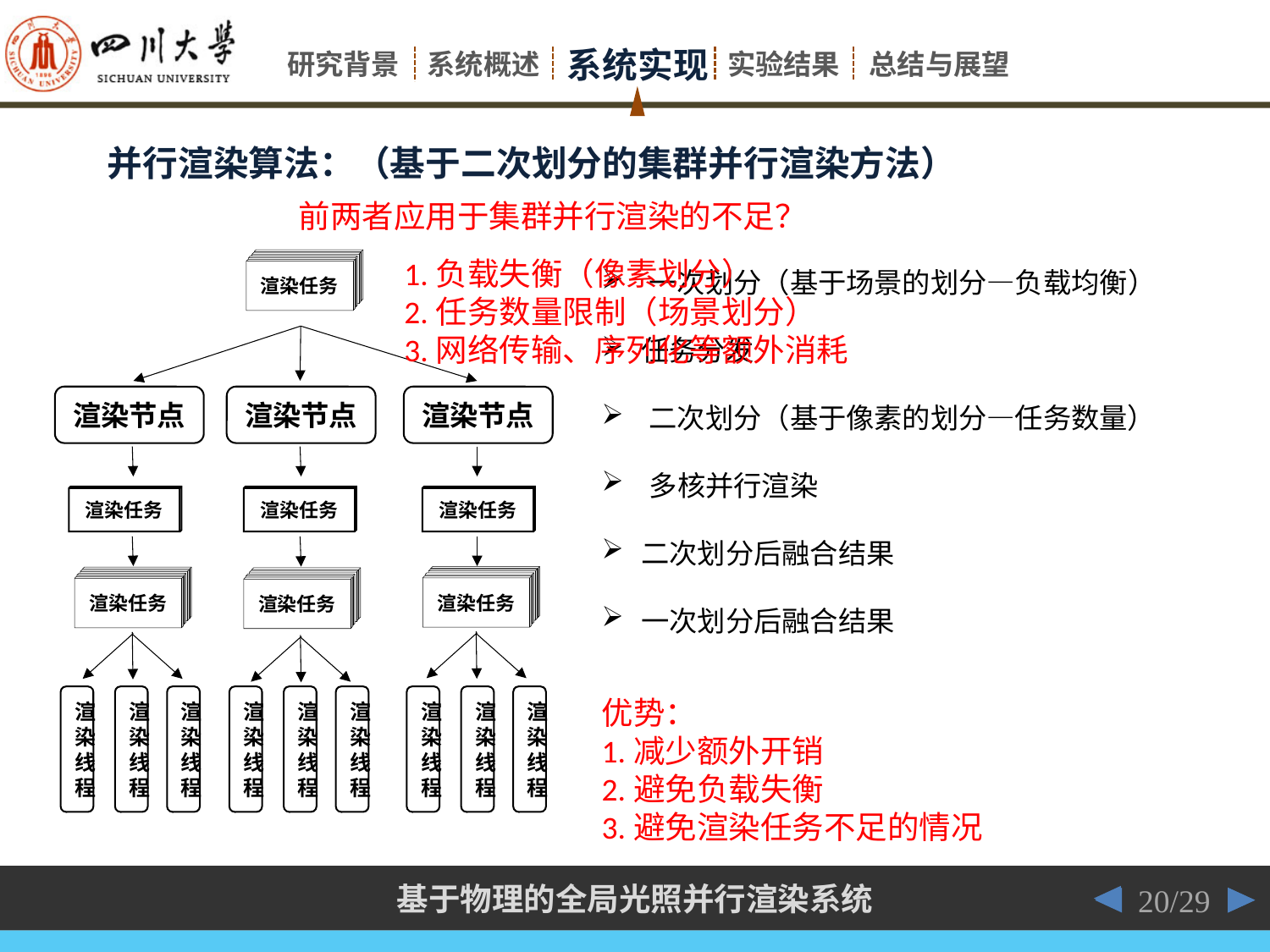

并行渲染算法：（基于二次划分的集群并行渲染方法）
前两者应用于集群并行渲染的不足？
1.负载失衡（像素划分）
2.任务数量限制（场景划分）
3.网络传输、序列化等额外消耗

渲染任务
一次划分（基于场景的划分—负载均衡）

任务分发

二次划分（基于像素的划分—任务数量）

多核并行渲染

二次划分后融合结果

一次划分后融合结果
渲染节点
渲染节点
渲染节点
渲染任务
渲染任务
渲染任务

渲染任务

渲染任务

渲染任务
渲染线程
渲染线程
渲染线程
渲染线程
渲染线程
渲染线程
渲染线程
渲染线程
渲染线程
优势：
1.减少额外开销
2.避免负载失衡
3.避免渲染任务不足的情况
20/29